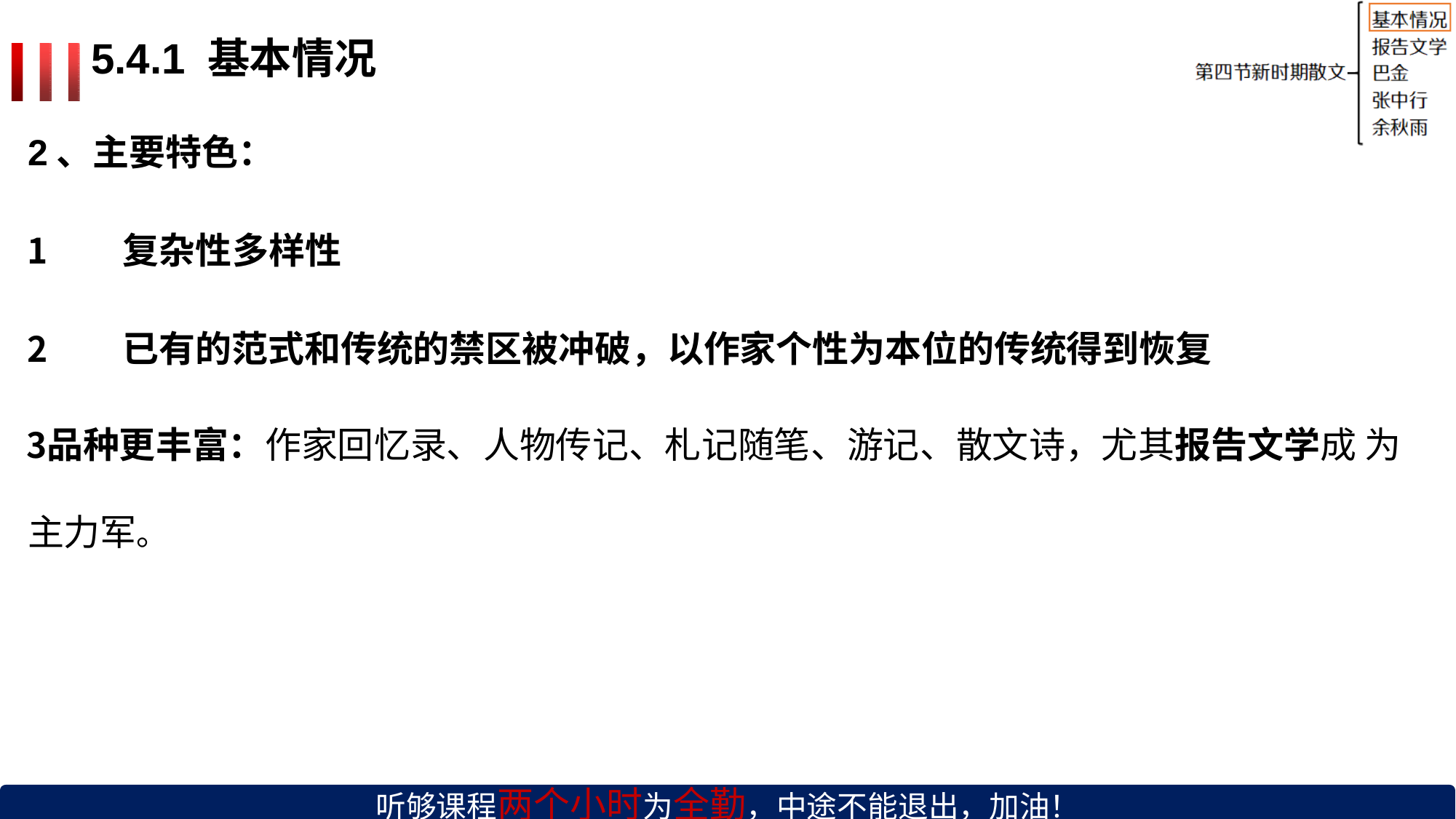

# 5.4.1 基本情况

2、主要特色：

复杂性多样性

已有的范式和传统的禁区被冲破，以作家个性为本位的传统得到恢复
品种更丰富：作家回忆录、人物传记、札记随笔、游记、散文诗，尤其报告文学成 为主力军。

听够课程两个小时为全勤，中途不能退出，加油！